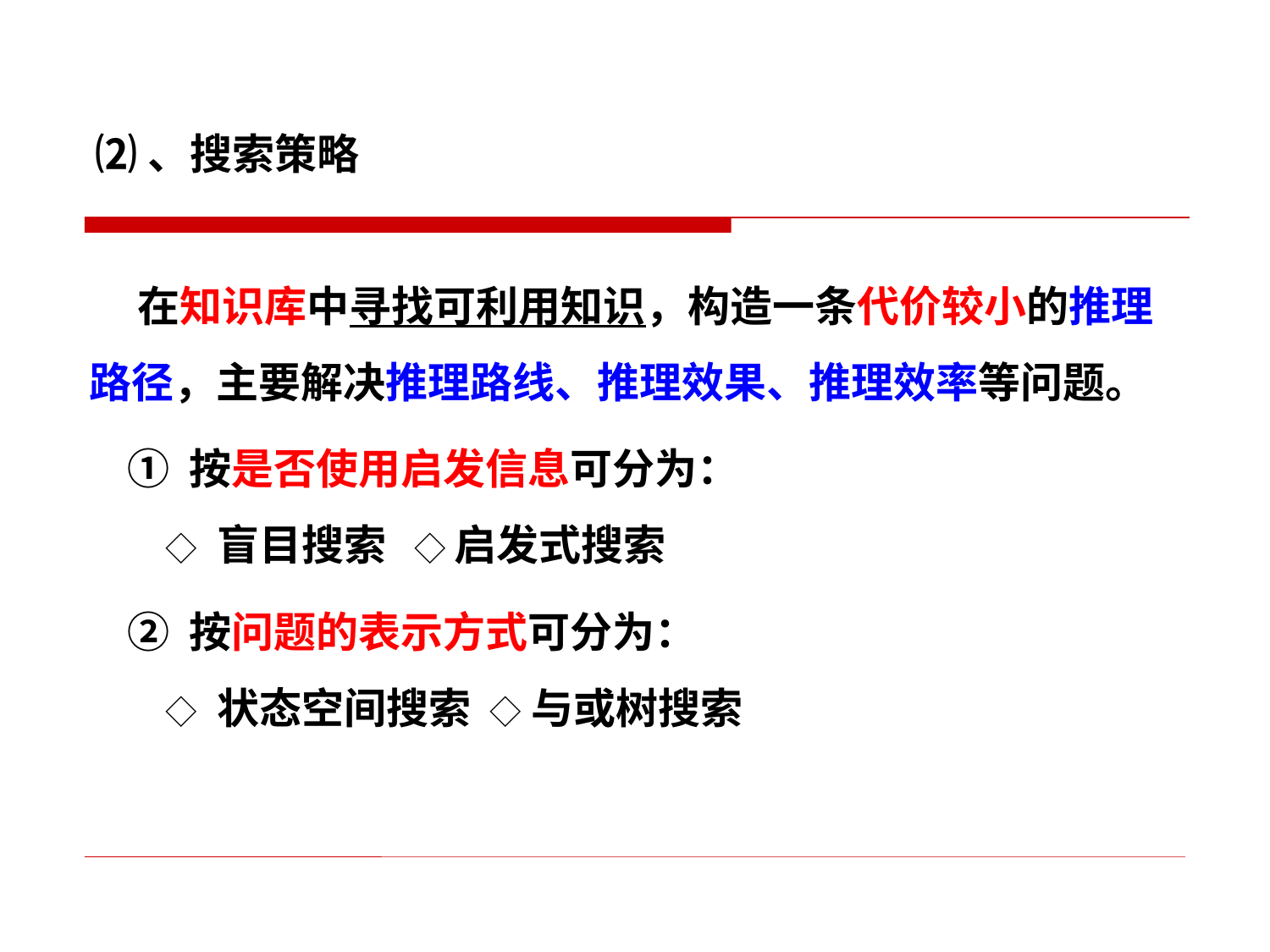

⑵、搜索策略
    在知识库中寻找可利用知识，构造一条代价较小的推理
路径，主要解决推理路线、推理效果、推理效率等问题。
    ① 按是否使用启发信息可分为：
        ◇ 盲目搜索   ◇ 启发式搜索
    ② 按问题的表示方式可分为：
        ◇ 状态空间搜索  ◇ 与或树搜索